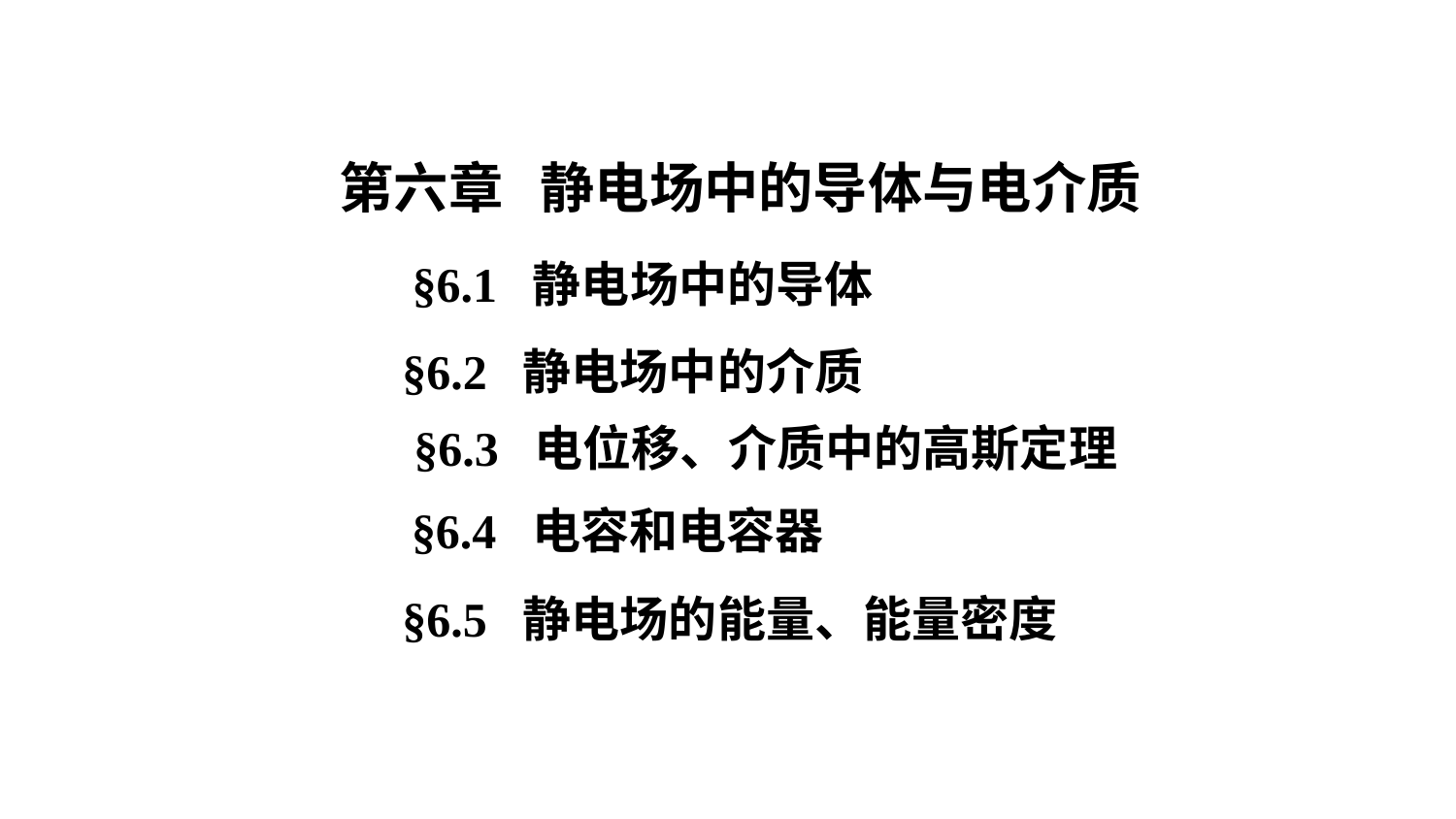

第六章   静电场中的导体与电介质
§6.1  静电场中的导体
§6.2  静电场中的介质
§6.3  电位移、介质中的高斯定理
§6.4  电容和电容器
§6.5  静电场的能量、能量密度